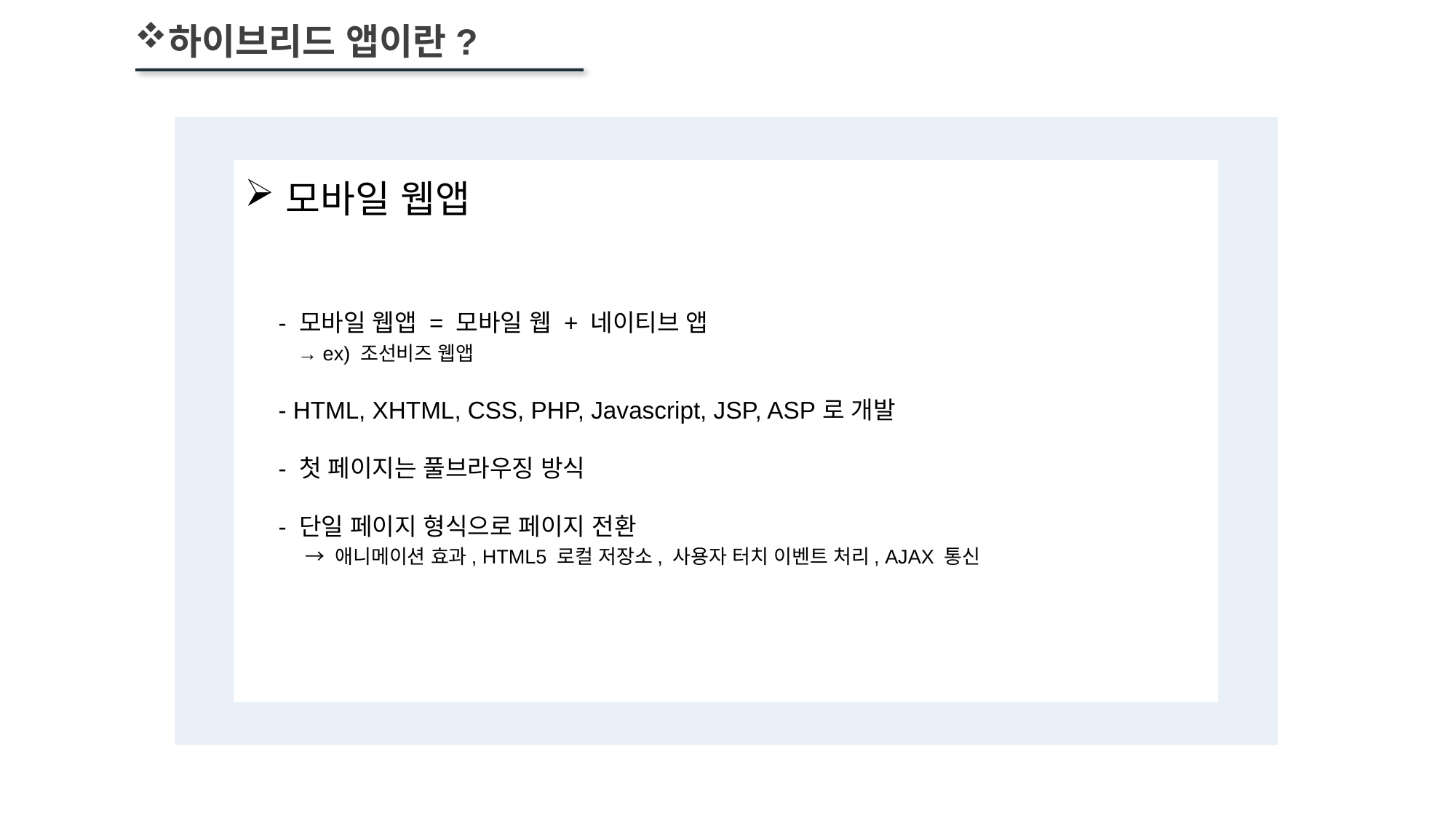

하이브리드 앱이란?

모바일 웹앱

     - 모바일 웹앱 = 모바일 웹 + 네이티브 앱
         → ex) 조선비즈 웹앱

     - HTML, XHTML, CSS, PHP, Javascript, JSP, ASP로 개발

     - 첫 페이지는 풀브라우징 방식

     - 단일 페이지 형식으로 페이지 전환
         → 애니메이션 효과, HTML5 로컬 저장소, 사용자 터치 이벤트 처리, AJAX 통신